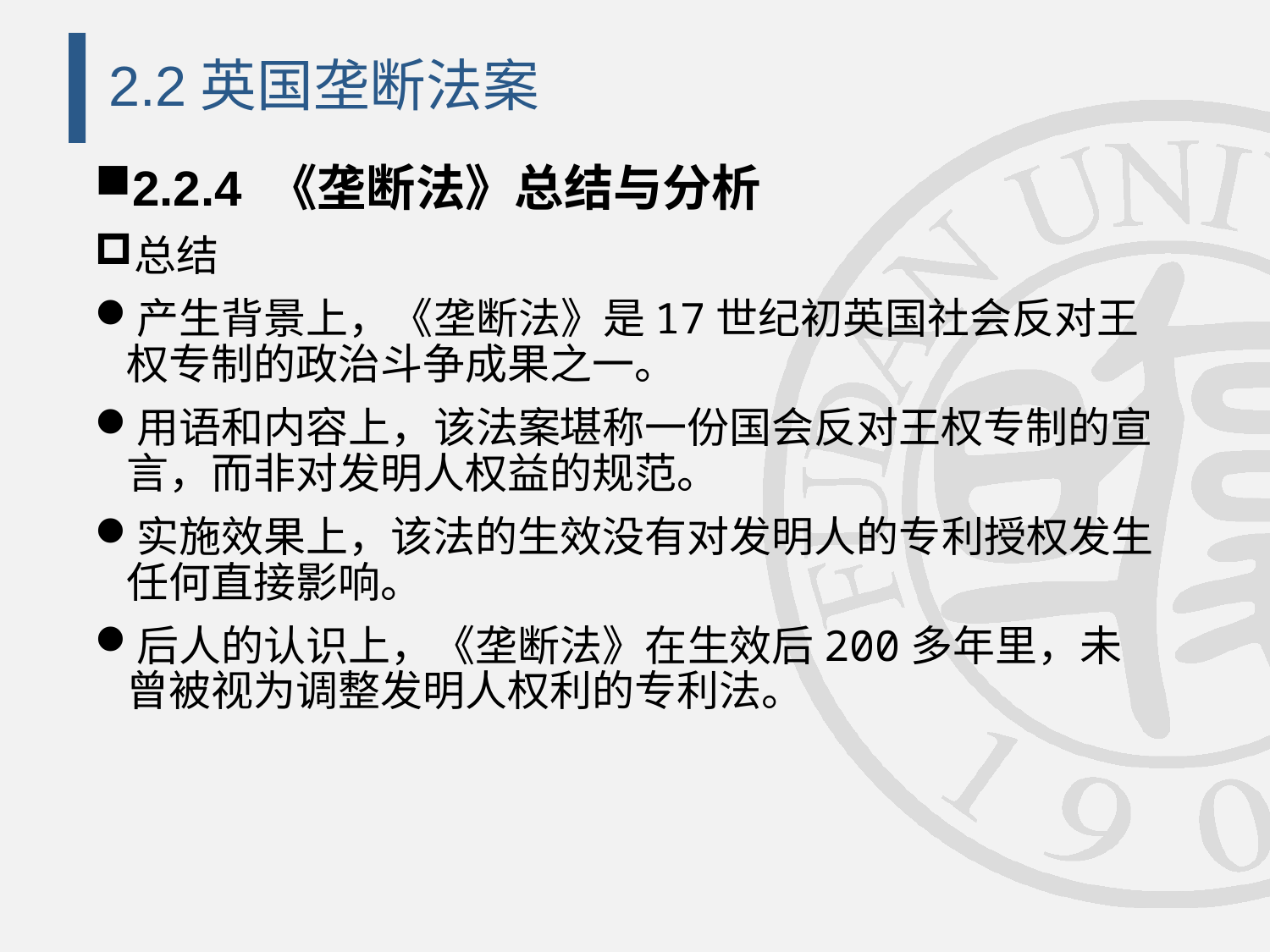

# 2.2英国垄断法案
2.2.4 《垄断法》总结与分析
总结
产生背景上，《垄断法》是17世纪初英国社会反对王权专制的政治斗争成果之一。
用语和内容上，该法案堪称一份国会反对王权专制的宣言，而非对发明人权益的规范。
实施效果上，该法的生效没有对发明人的专利授权发生任何直接影响。
后人的认识上，《垄断法》在生效后200多年里，未曾被视为调整发明人权利的专利法。